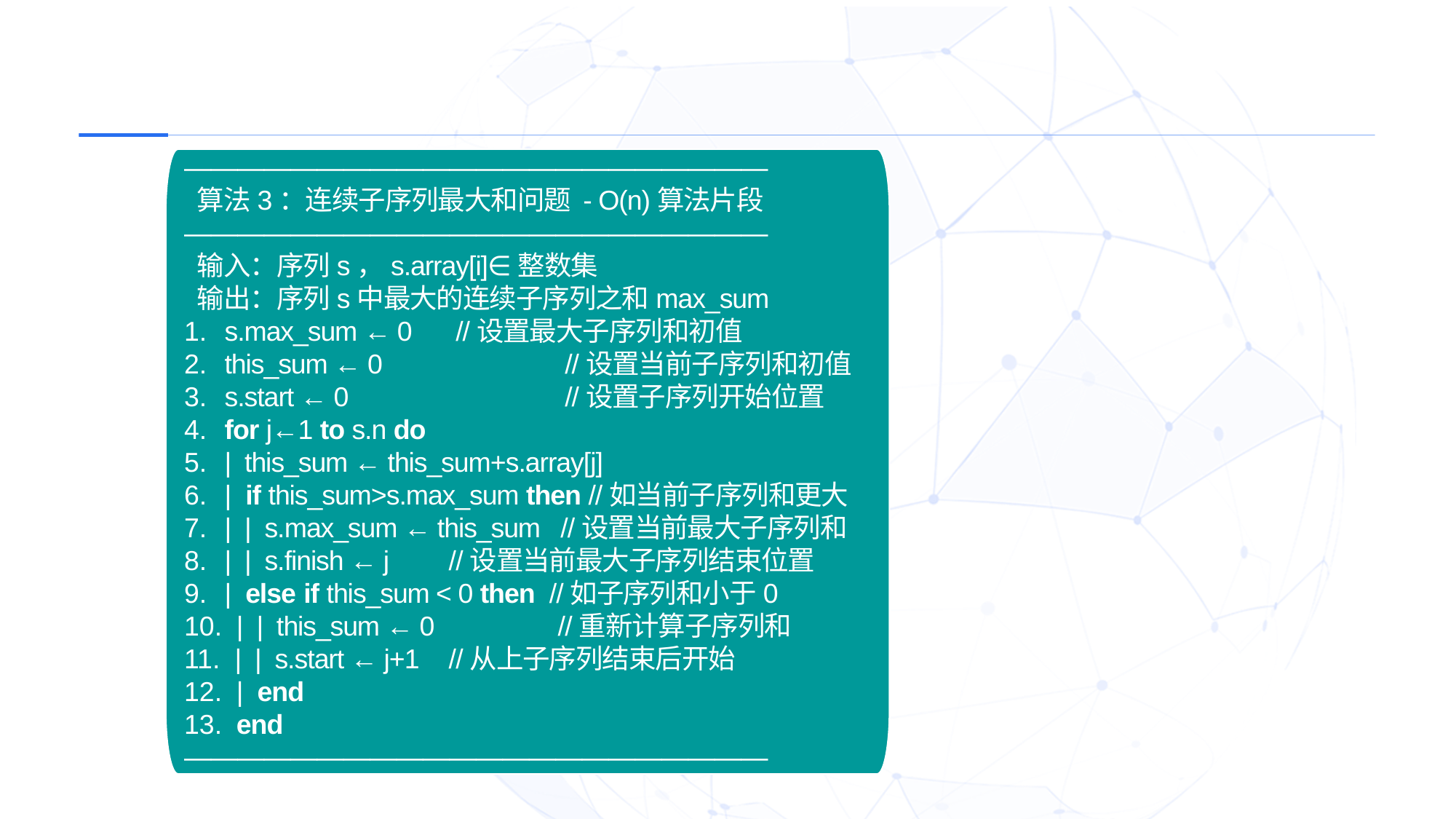

——————————————————————
 算法3：连续子序列最大和问题 - O(n)算法片段
——————————————————————
 输入：序列s，s.array[i]∈整数集
 输出：序列s中最大的连续子序列之和max_sum
  s.max_sum ← 0	    //设置最大子序列和初值
  this_sum ← 0		    //设置当前子序列和初值
  s.start ← 0		    //设置子序列开始位置
  for j←1 to s.n do
  |  this_sum ← this_sum+s.array[j]
  |  if this_sum>s.max_sum then //如当前子序列和更大
  |  |  s.max_sum ← this_sum   //设置当前最大子序列和
  |  |  s.finish ← j	   //设置当前最大子序列结束位置
  |  else if this_sum < 0 then  //如子序列和小于0
  |  |  this_sum ← 0	   //重新计算子序列和
  |  |  s.start ← j+1	   //从上子序列结束后开始
  |  end
  end
——————————————————————